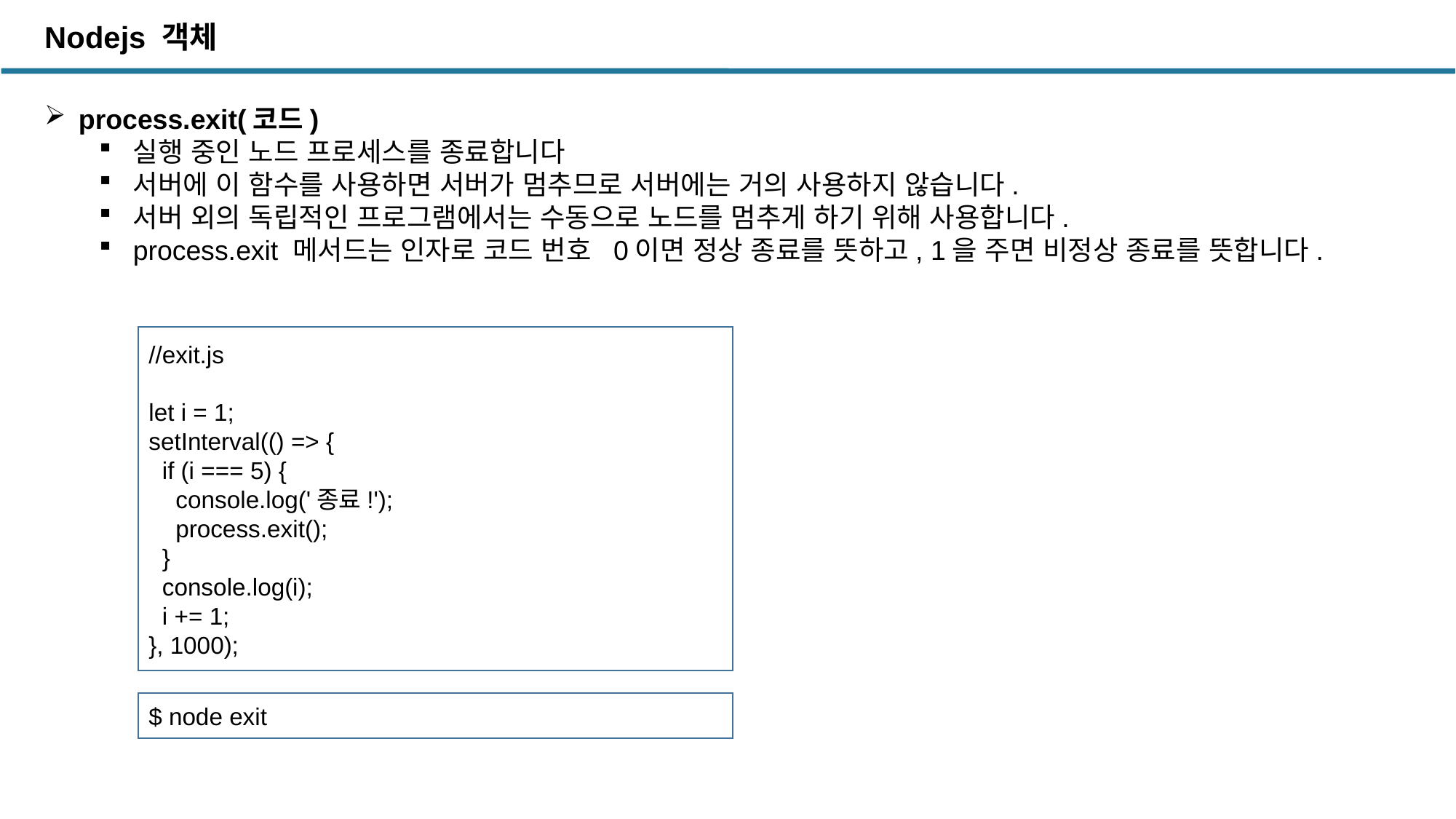

Nodejs 객체
process.exit(코드)
실행 중인 노드 프로세스를 종료합니다
서버에 이 함수를 사용하면 서버가 멈추므로 서버에는 거의 사용하지 않습니다.
서버 외의 독립적인 프로그램에서는 수동으로 노드를 멈추게 하기 위해 사용합니다.
process.exit 메서드는 인자로 코드 번호  0이면 정상 종료를 뜻하고, 1을 주면 비정상 종료를 뜻합니다.
//exit.js

let i = 1;
setInterval(() => {
  if (i === 5) {
    console.log('종료!');
    process.exit();
  }
  console.log(i);
  i += 1;
}, 1000);
$ node exit